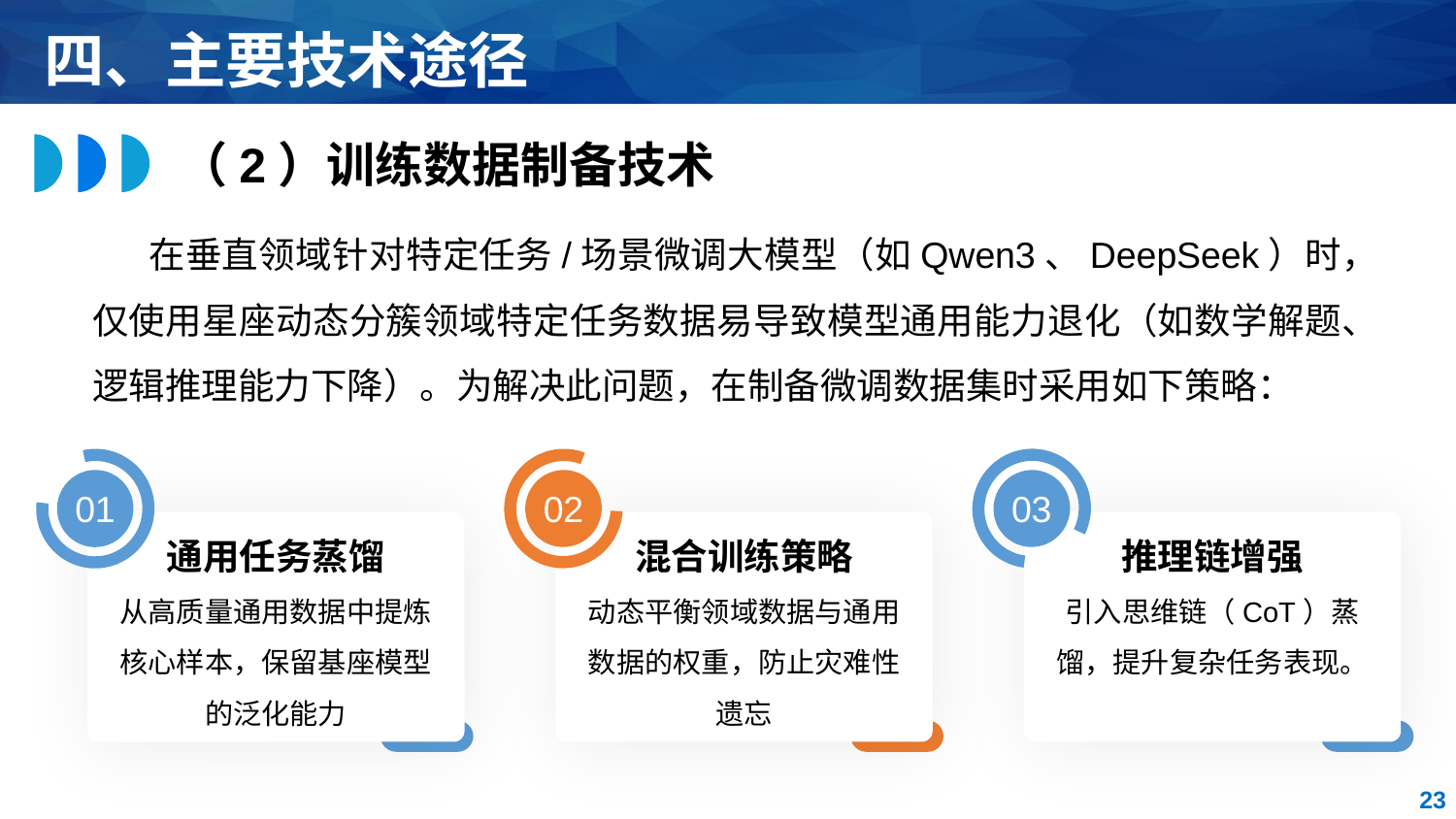

四、主要技术途径

（2）训练数据制备技术

在垂直领域针对特定任务/场景微调大模型（如Qwen3、DeepSeek）时，仅使用星座动态分簇领域特定任务数据易导致模型通用能力退化（如数学解题、逻辑推理能力下降）。为解决此问题，在制备微调数据集时采用如下策略：

01
02
03

混合训练策略
动态平衡领域数据与通用数据的权重，防止灾难性遗忘

通用任务蒸馏
从高质量通用数据中提炼核心样本，保留基座模型的泛化能力
推理链增强
引入思维链（CoT）蒸馏，提升复杂任务表现。